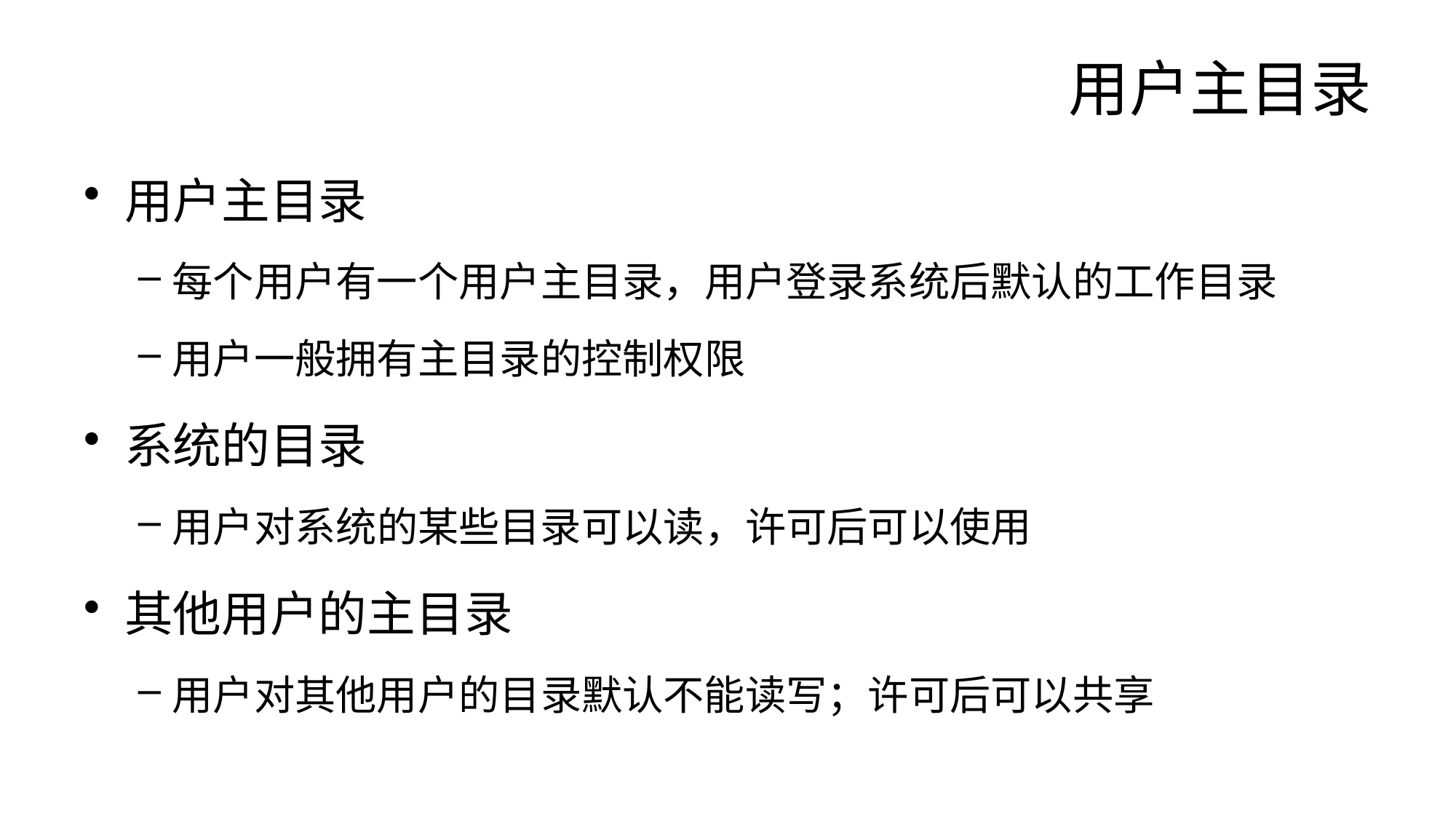

# 用户主目录
用户主目录
每个用户有一个用户主目录，用户登录系统后默认的工作目录
用户一般拥有主目录的控制权限
系统的目录
用户对系统的某些目录可以读，许可后可以使用
其他用户的主目录
用户对其他用户的目录默认不能读写；许可后可以共享